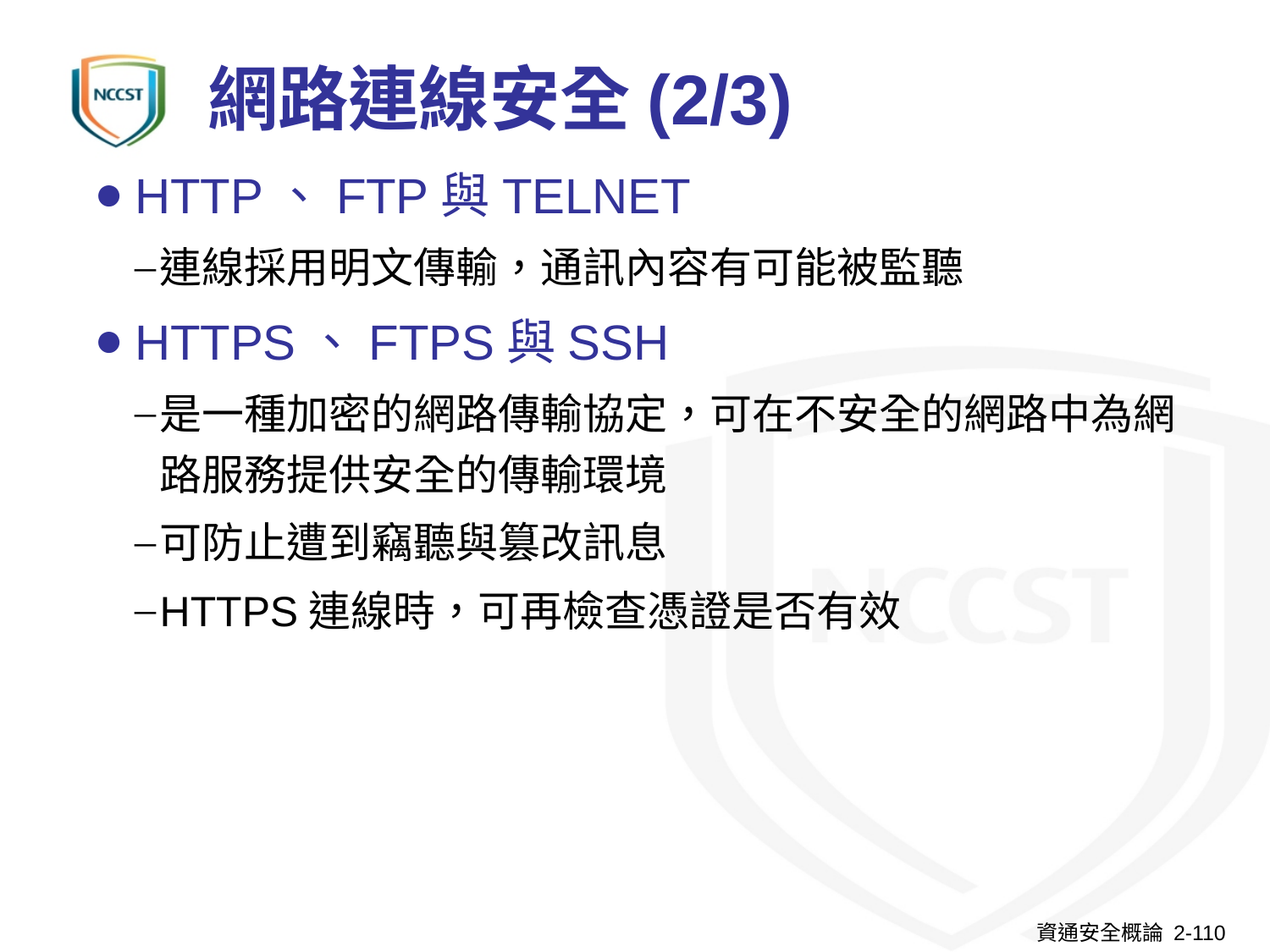

網路連線安全(2/3)
HTTP、FTP與TELNET
連線採用明文傳輸，通訊內容有可能被監聽
HTTPS、FTPS與SSH
是一種加密的網路傳輸協定，可在不安全的網路中為網路服務提供安全的傳輸環境
可防止遭到竊聽與篡改訊息
HTTPS連線時，可再檢查憑證是否有效